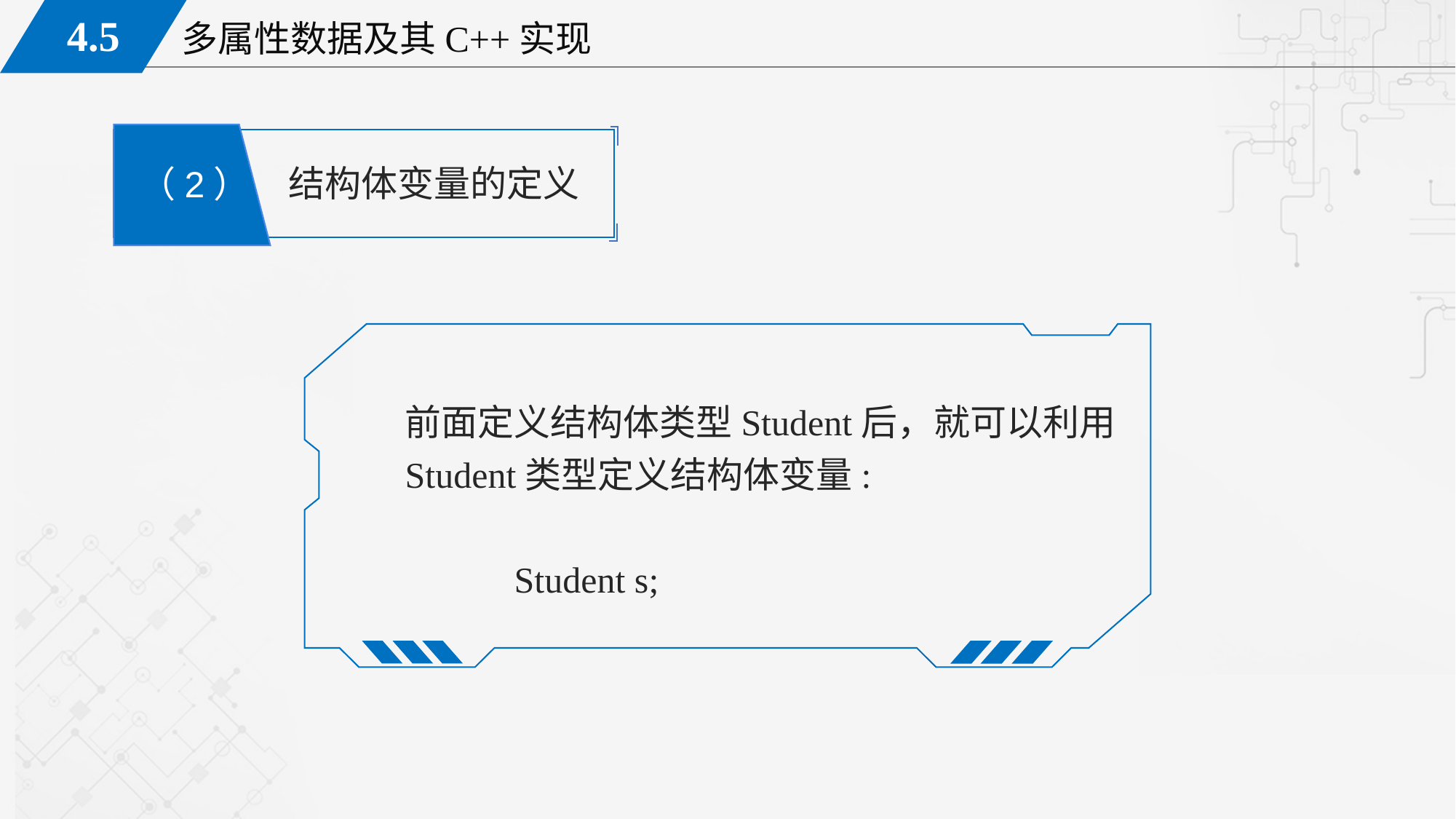

结构体变量的定义
（2）

前面定义结构体类型Student后，就可以利用Student类型定义结构体变量:

	Student s;